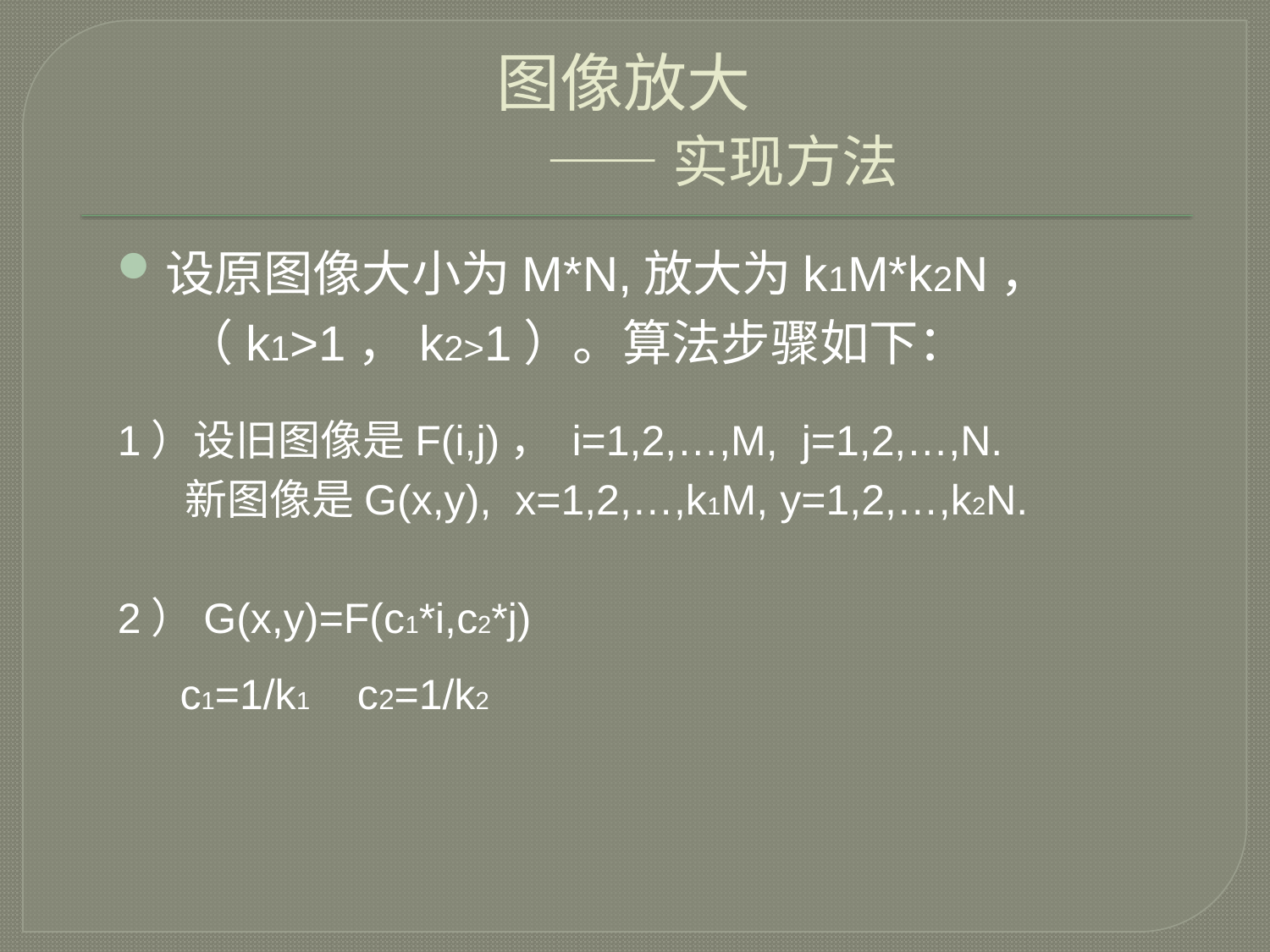

# 图像放大 —— 实现方法
设原图像大小为M*N,放大为k1M*k2N，
     （k1>1，k2>1）。算法步骤如下：

1）设旧图像是F(i,j)， i=1,2,…,M,  j=1,2,…,N.
      新图像是G(x,y),  x=1,2,…,k1M, y=1,2,…,k2N.

2）G(x,y)=F(c1*i,c2*j)
    c1=1/k1    c2=1/k2